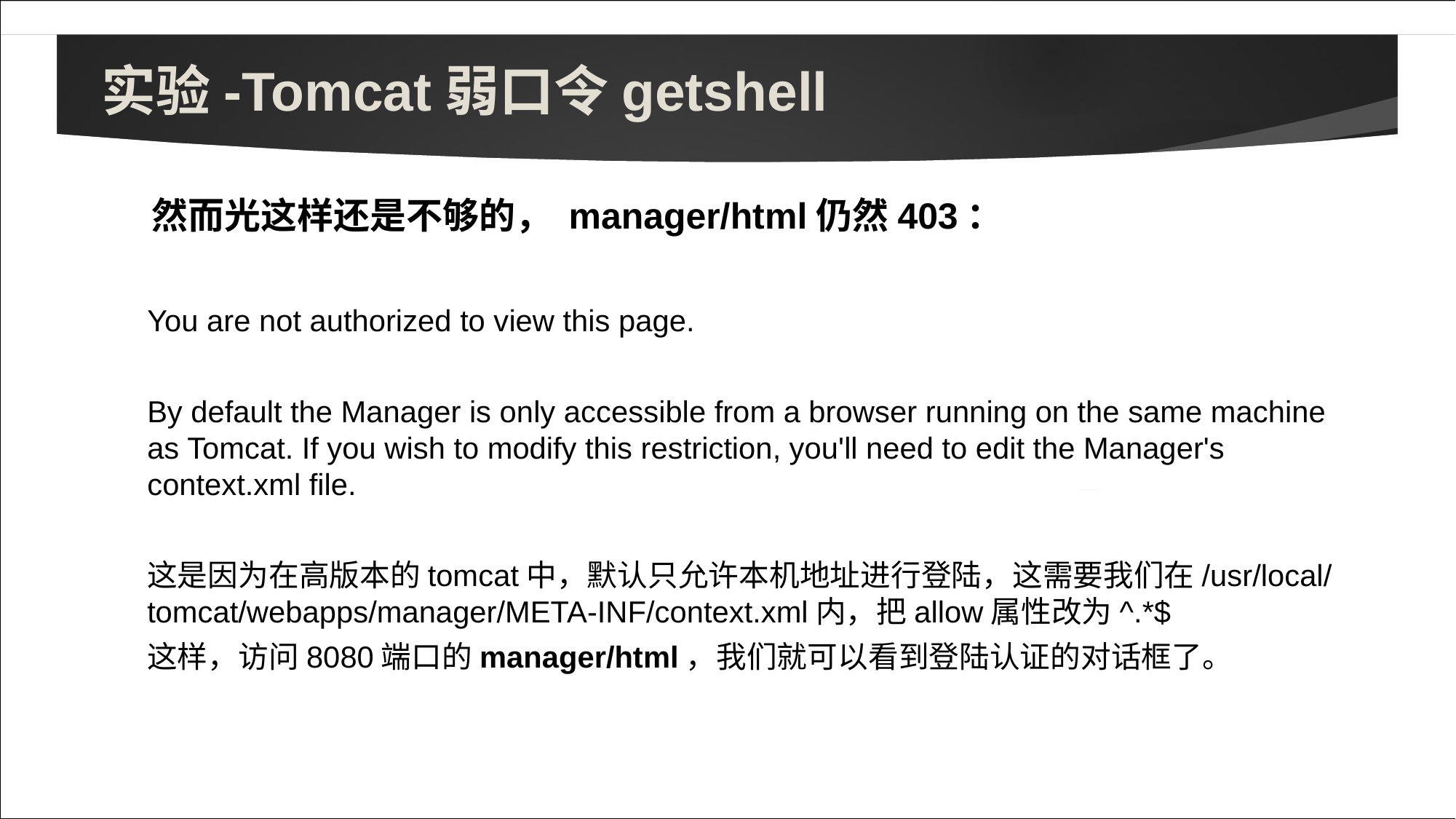

# 实验-Tomcat弱口令getshell
然而光这样还是不够的， manager/html仍然403：
You are not authorized to view this page.

By default the Manager is only accessible from a browser running on the same machine as Tomcat. If you wish to modify this restriction, you'll need to edit the Manager's context.xml file.

这是因为在高版本的tomcat中，默认只允许本机地址进行登陆，这需要我们在/usr/local/tomcat/webapps/manager/META-INF/context.xml内，把allow属性改为^.*$
这样，访问8080端口的manager/html，我们就可以看到登陆认证的对话框了。